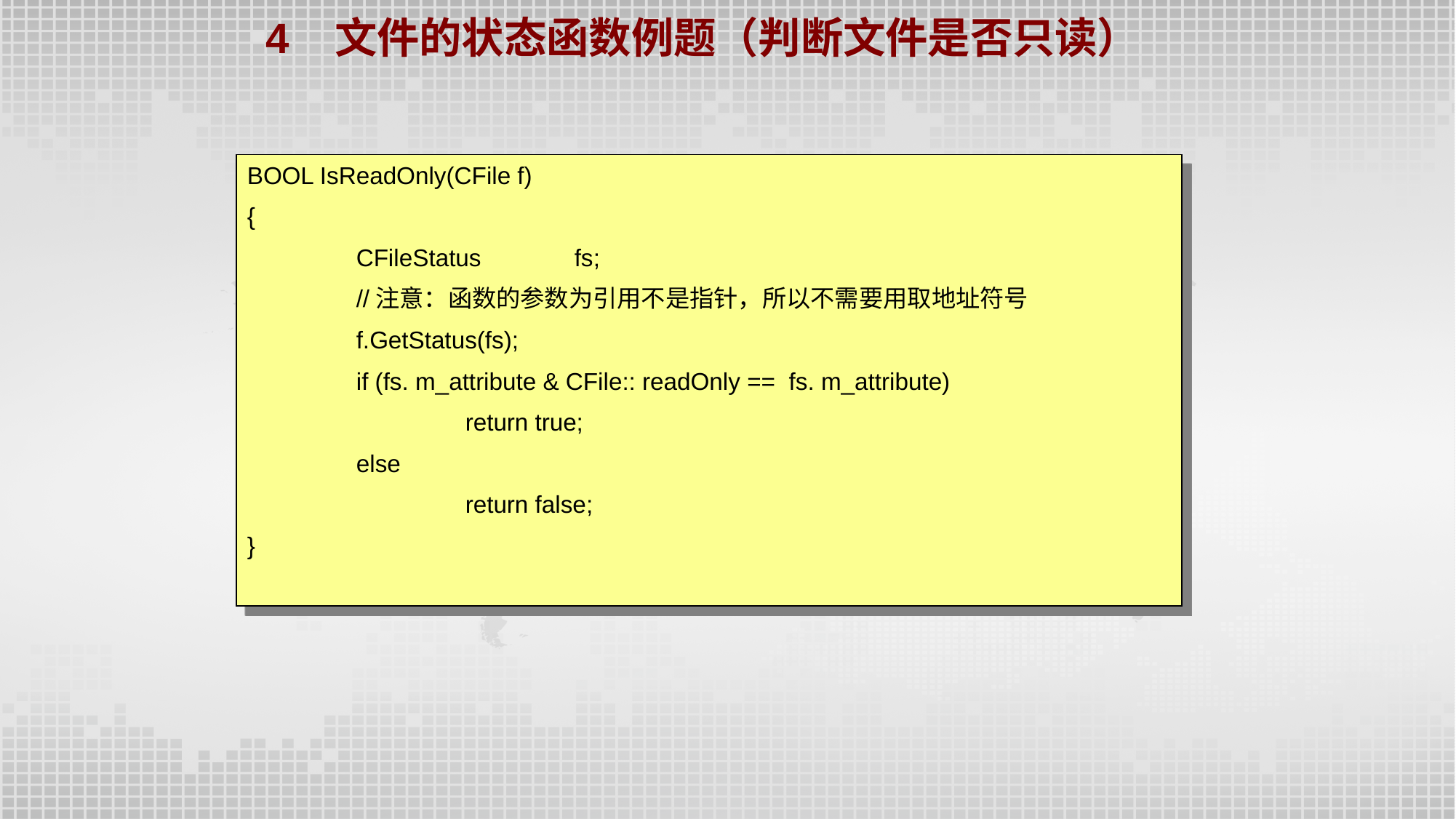

4   文件的状态函数例题（判断文件是否只读）
BOOL IsReadOnly(CFile f)
{
	CFileStatus	fs;
	//注意：函数的参数为引用不是指针，所以不需要用取地址符号
	f.GetStatus(fs);
	if (fs. m_attribute & CFile:: readOnly ==  fs. m_attribute)
		return true;
	else
		return false;
}